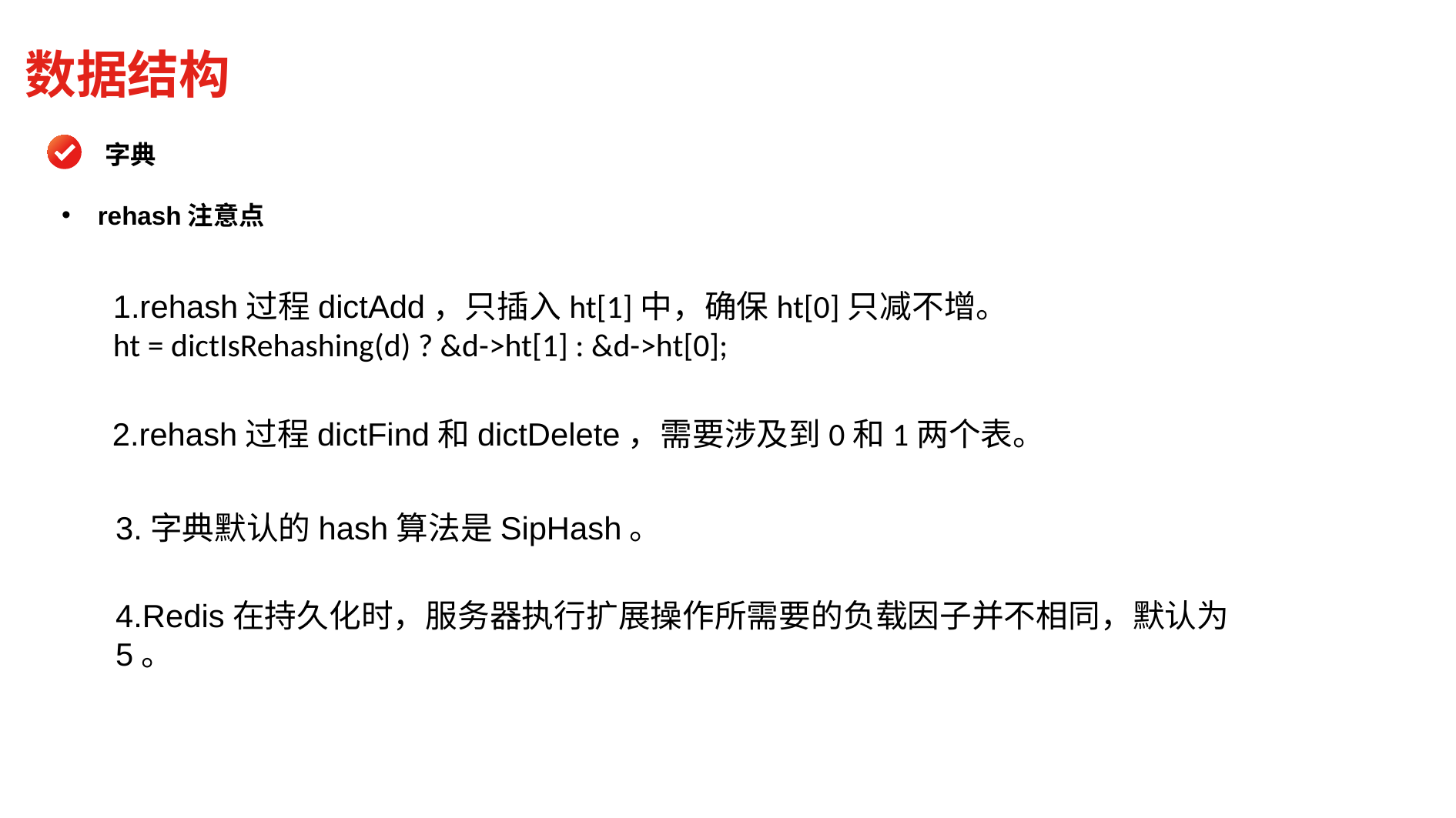

数据结构
字典

rehash注意点
1.rehash过程dictAdd，只插入ht[1]中，确保ht[0]只减不增。
ht = dictIsRehashing(d) ? &d->ht[1] : &d->ht[0];
2.rehash过程dictFind和dictDelete，需要涉及到0和1两个表。
3.字典默认的hash算法是SipHash。
4.Redis在持久化时，服务器执行扩展操作所需要的负载因子并不相同，默认为5。